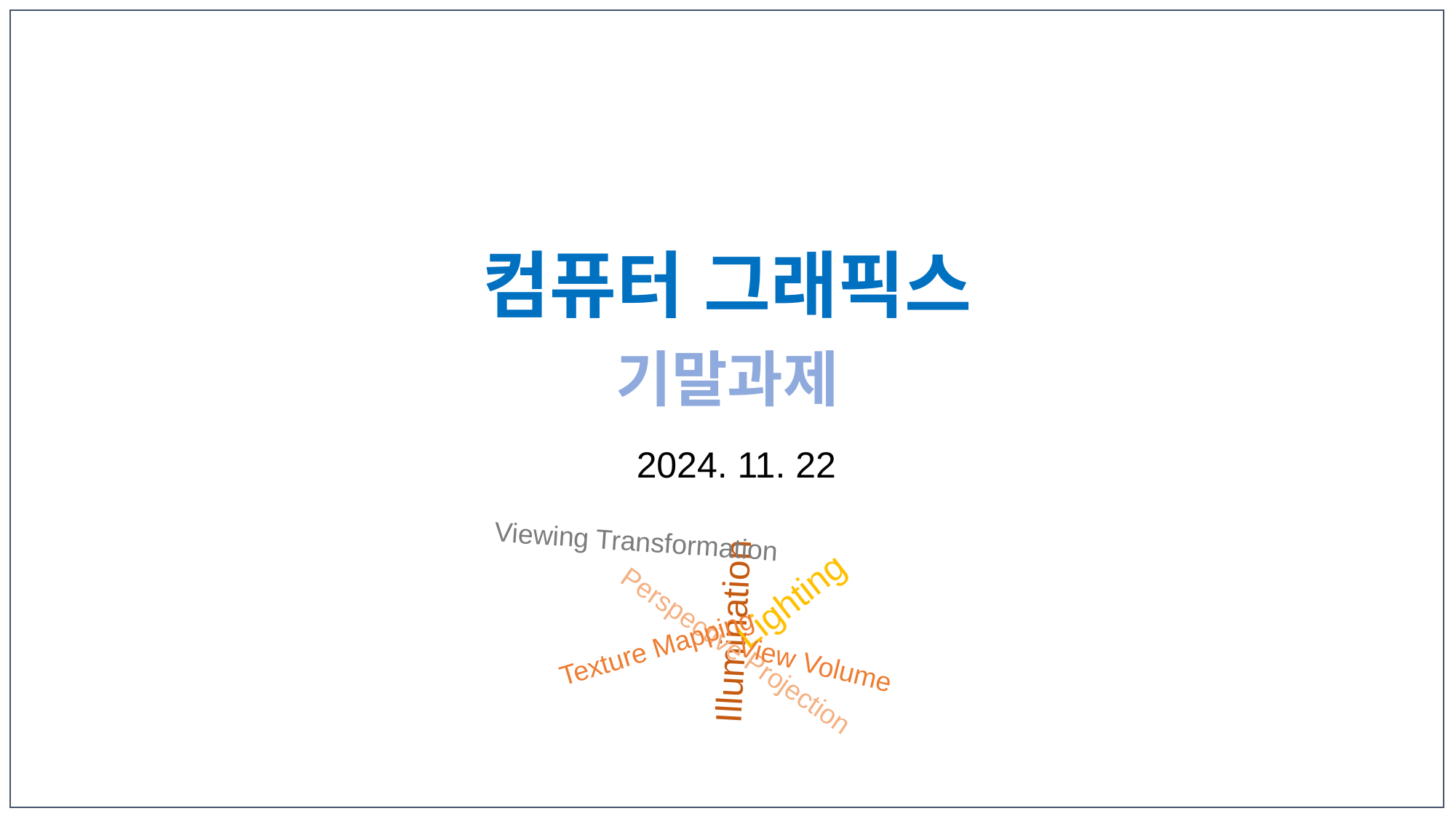

# 컴퓨터 그래픽스 기말과제
2024. 11. 22
Viewing Transformation
Lighting
Illumination
Texture Mapping
Perspective Projection
View Volume